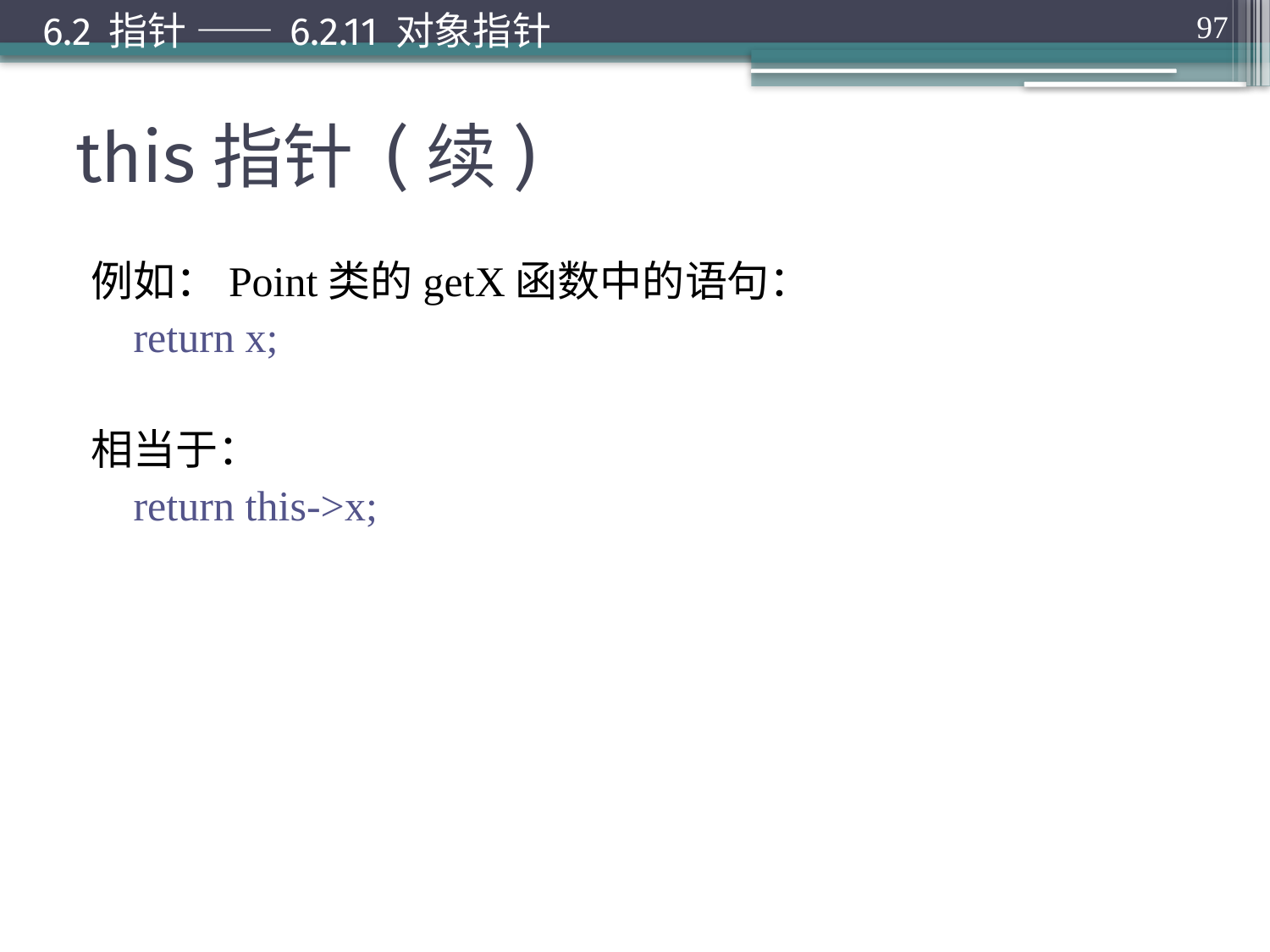

6.2 指针 —— 6.2.11 对象指针
97
# this指针 (续)
例如：Point类的getX函数中的语句：
return x;

相当于：
return this->x;